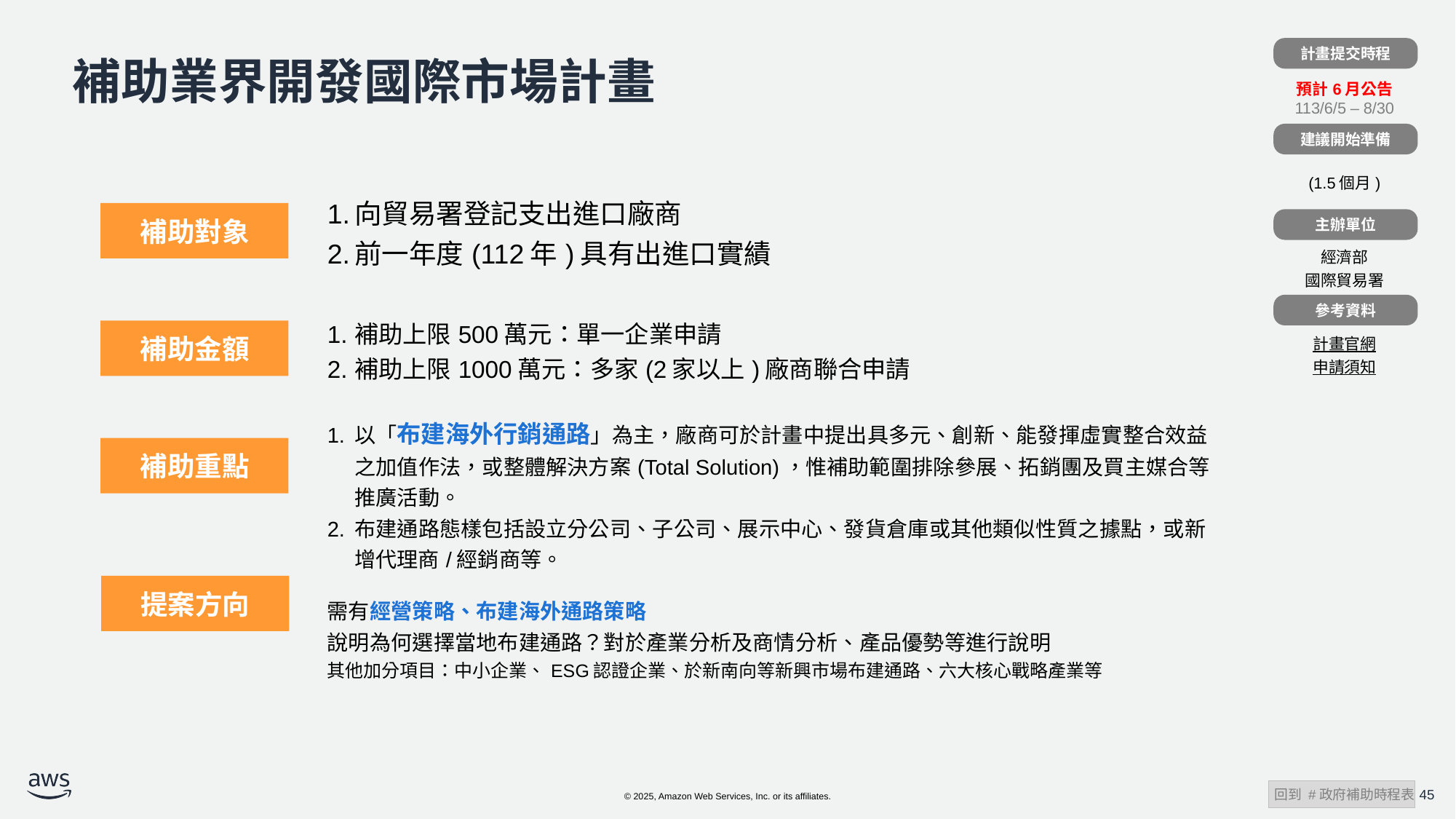

計畫提交時程
|  |
| --- |
| 預計6月公告 113/6/5 – 8/30 |
|  |
| (1.5個月) |
|  |
| 經濟部 國際貿易署 |
|  |
| 計畫官網 申請須知 |
# 補助業界開發國際市場計畫
建議開始準備
|  | 向貿易署登記支出進口廠商 前一年度(112年)具有出進口實績 |
| --- | --- |
|  | 補助上限500萬元：單一企業申請 補助上限1000萬元：多家(2家以上)廠商聯合申請 |
|  | 以「布建海外行銷通路」為主，廠商可於計畫中提出具多元、創新、能發揮虛實整合效益之加值作法，或整體解決方案(Total Solution)，惟補助範圍排除參展、拓銷團及買主媒合等推廣活動。 布建通路態樣包括設立分公司、子公司、展示中心、發貨倉庫或其他類似性質之據點，或新增代理商/經銷商等。 |
|  | 需有經營策略、布建海外通路策略 說明為何選擇當地布建通路？對於產業分析及商情分析、產品優勢等進行說明 其他加分項目：中小企業、ESG認證企業、於新南向等新興市場布建通路、六大核心戰略產業等 |
補助對象
主辦單位
參考資料
補助金額
補助重點
提案方向
 回到 #政府補助時程表
45